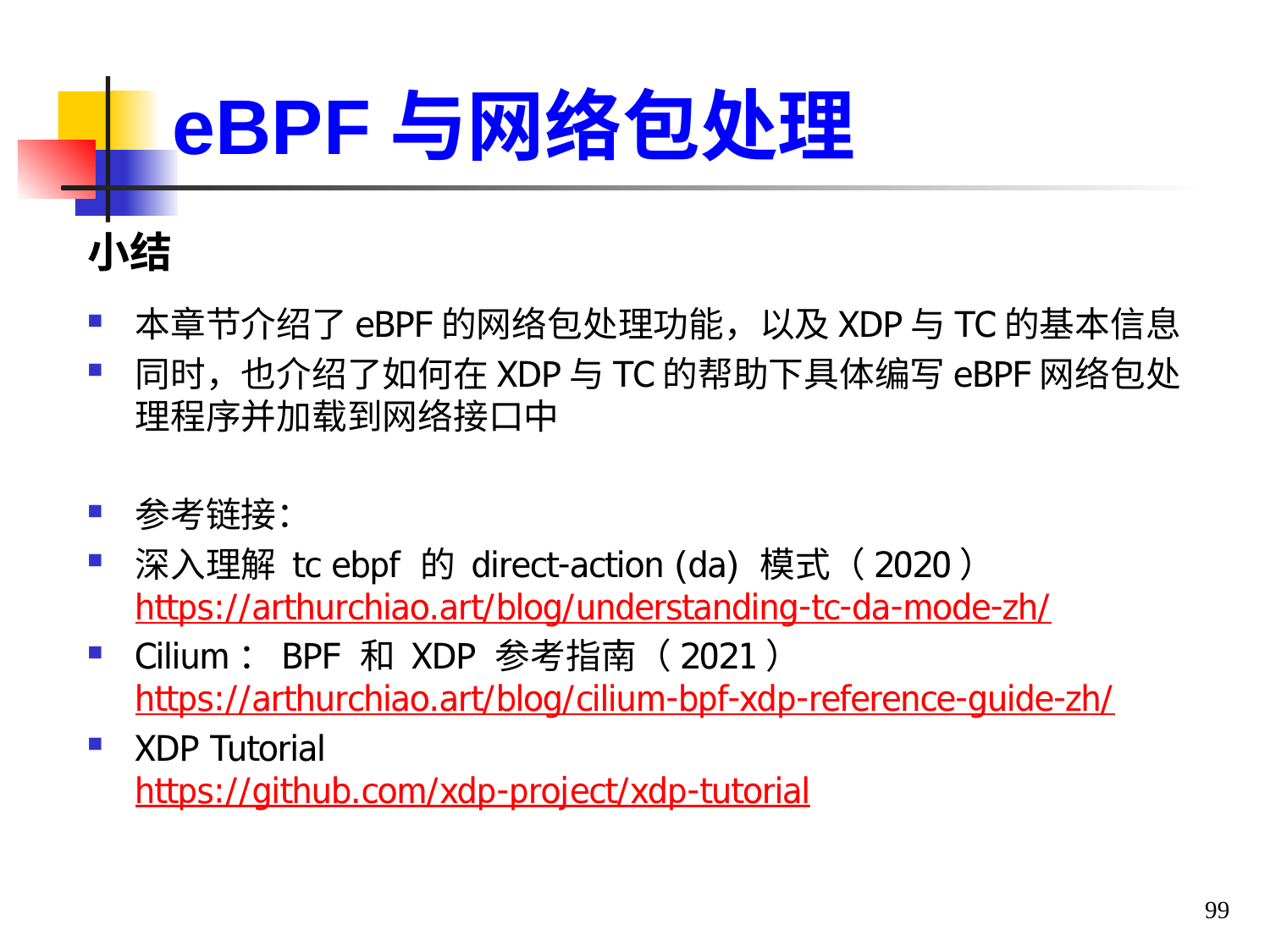

eBPF与网络包处理
小结
本章节介绍了eBPF的网络包处理功能，以及XDP与TC的基本信息
同时，也介绍了如何在XDP与TC的帮助下具体编写eBPF网络包处理程序并加载到网络接口中

参考链接：
深入理解 tc ebpf 的 direct-action (da) 模式（2020）https://arthurchiao.art/blog/understanding-tc-da-mode-zh/
Cilium：BPF 和 XDP 参考指南（2021）
https://arthurchiao.art/blog/cilium-bpf-xdp-reference-guide-zh/
XDP Tutorial
https://github.com/xdp-project/xdp-tutorial

99